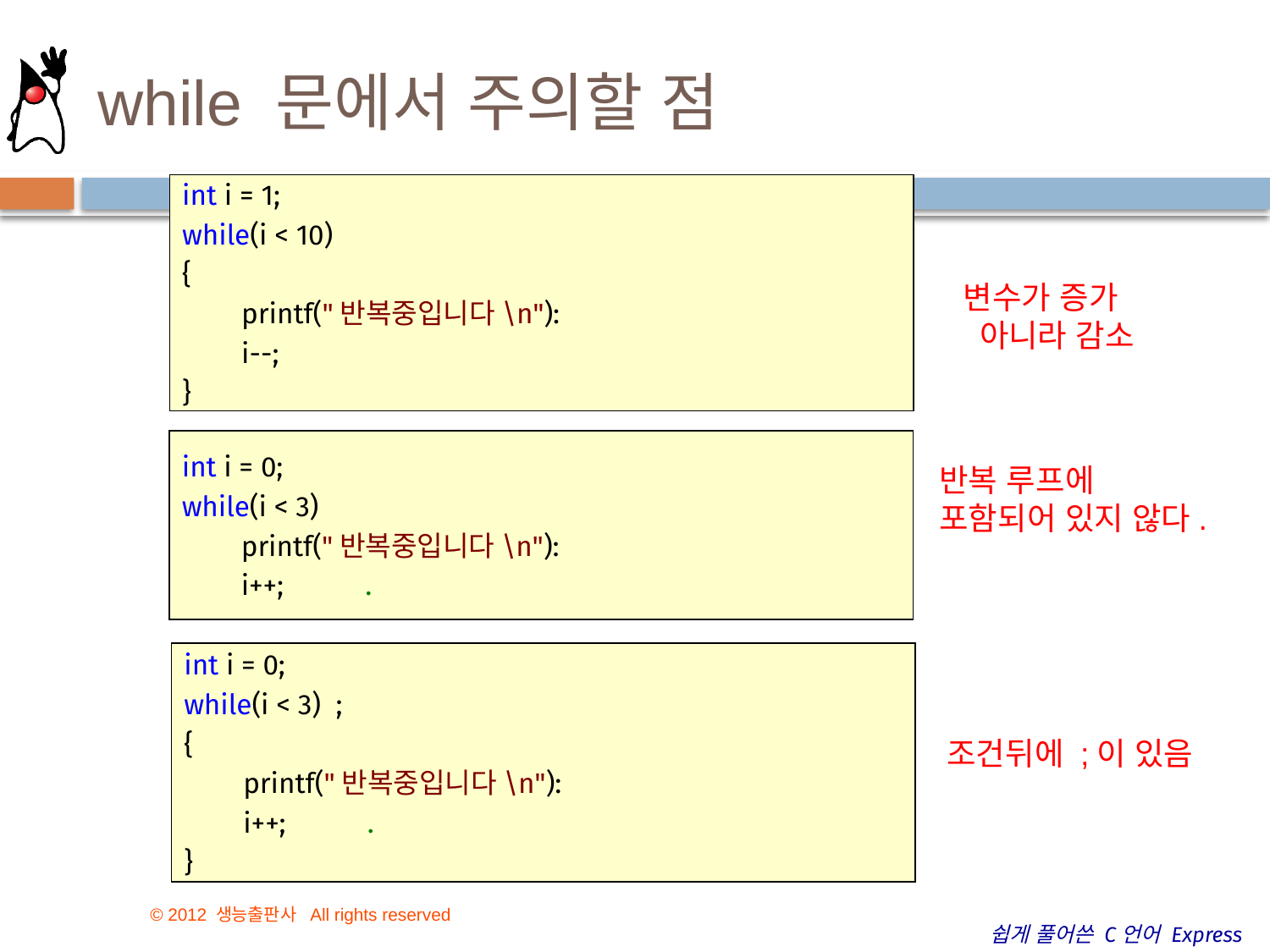

# while 문에서 주의할 점
int i = 1;
while(i < 10)
{
        printf("반복중입니다\n"):
        i--;
}
변수가 증가
 아니라 감소
int i = 0;
while(i < 3)
        printf("반복중입니다\n"):
        i++;           .
반복 루프에 포함되어 있지 않다.
int i = 0;
while(i < 3)  ;
{
        printf("반복중입니다\n"):
        i++;           .
}
조건뒤에 ;이 있음